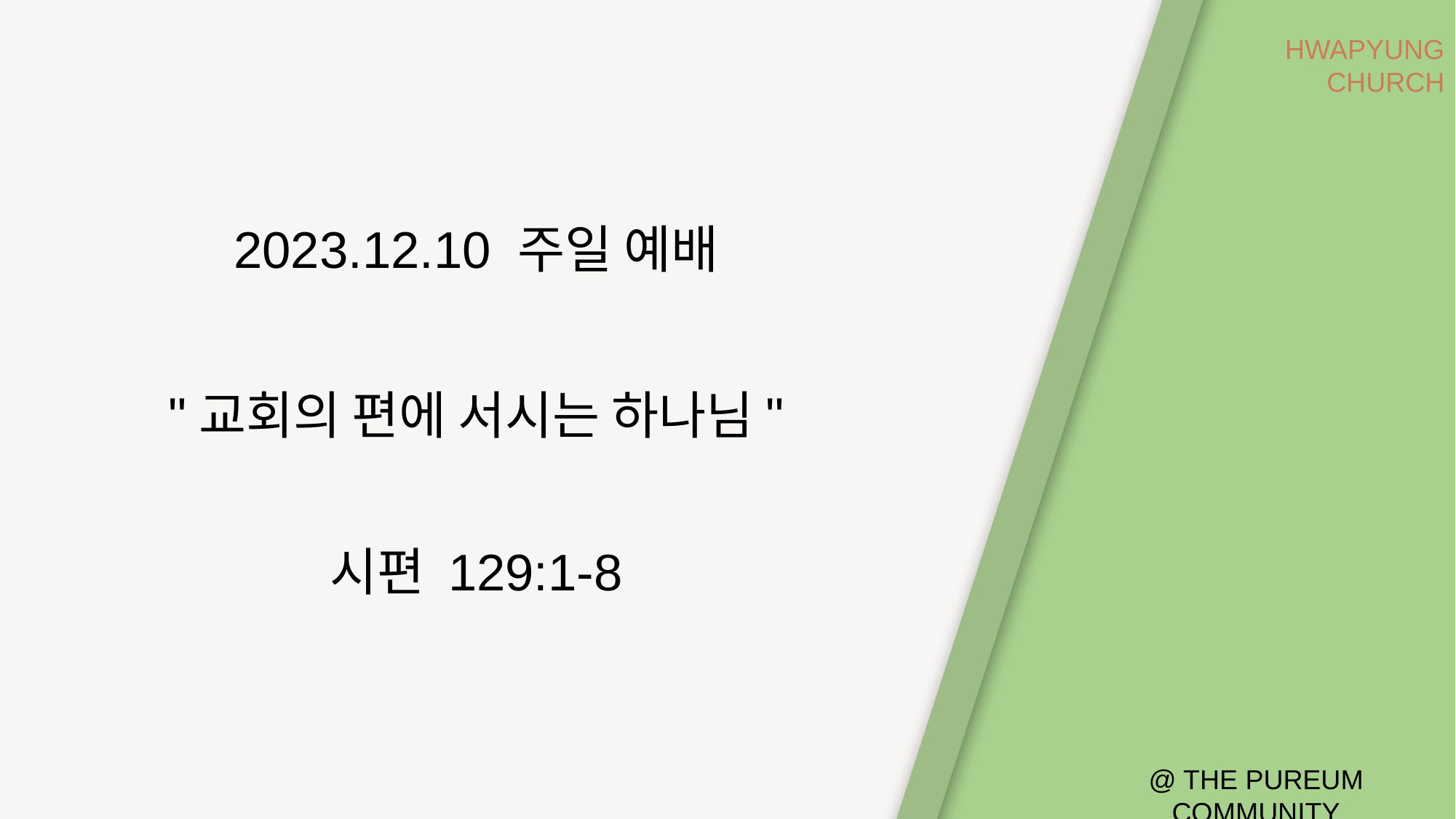

2023.12.10 주일 예배
"교회의 편에 서시는 하나님"
시편 129:1-8